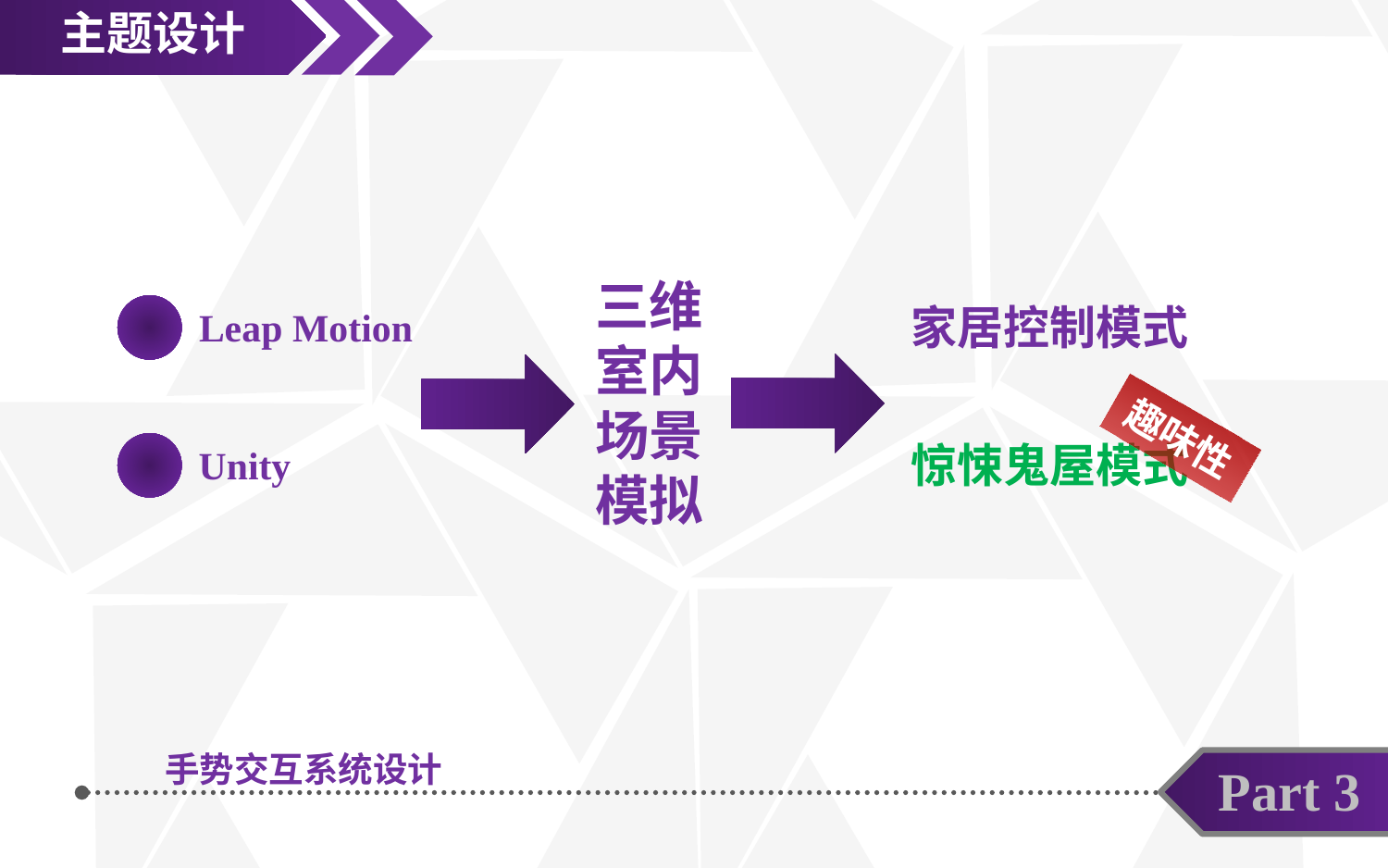

主题设计

三维室内场景模拟
家居控制模式

Leap Motion

趣味性
惊悚鬼屋模式

Unity
手势交互系统设计
Part 3